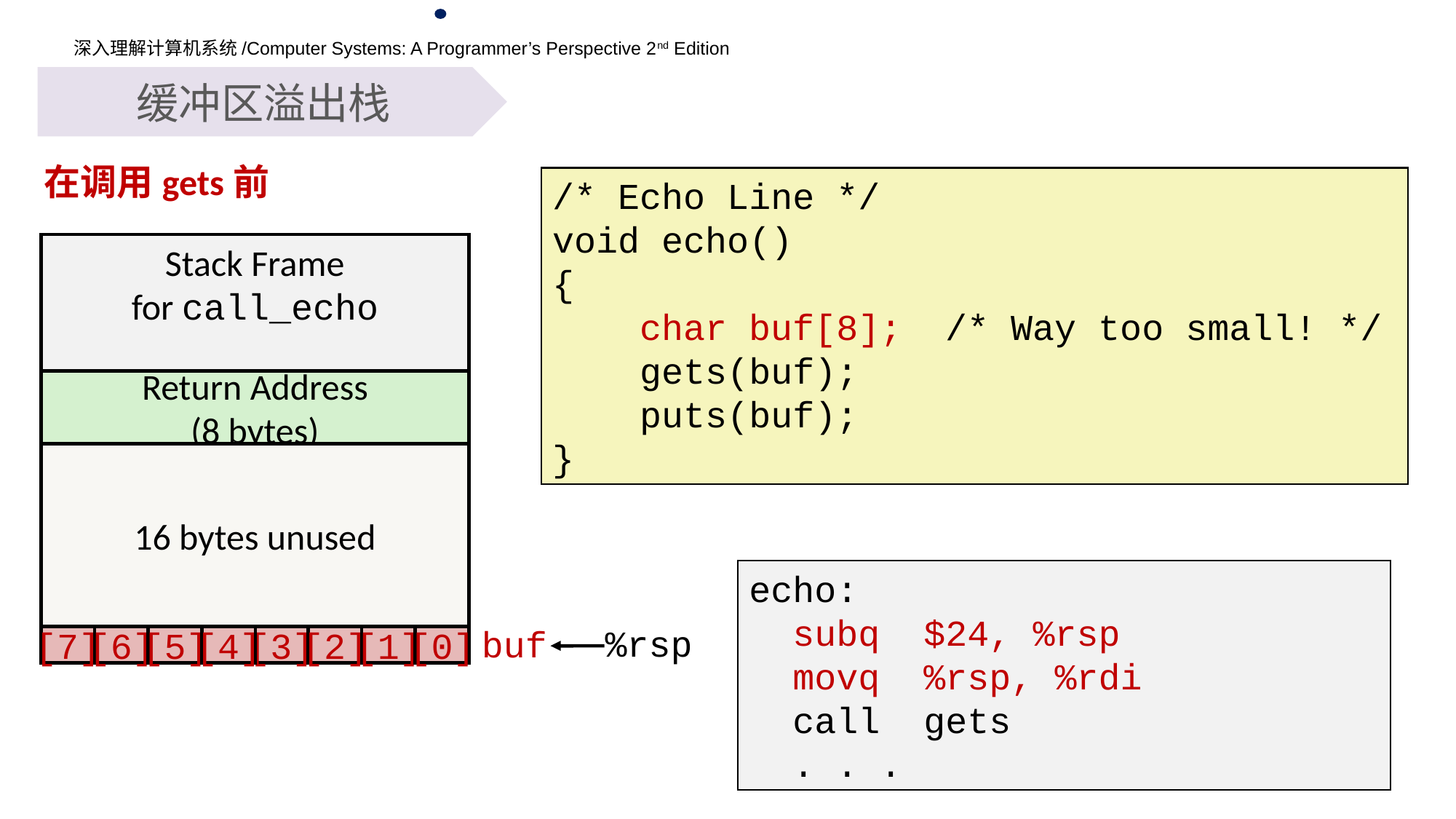

缓冲区溢出栈
在调用gets前
/* Echo Line */
void echo()
{
    char buf[8];  /* Way too small! */
    gets(buf);
    puts(buf);
}
Stack Frame
for call_echo
Return Address
(8 bytes)
16 bytes unused
echo:
  subq  $24, %rsp
  movq  %rsp, %rdi
  call  gets
  . . .
%rsp
buf
[7]
[6]
[5]
[4]
[3]
[2]
[1]
[0]